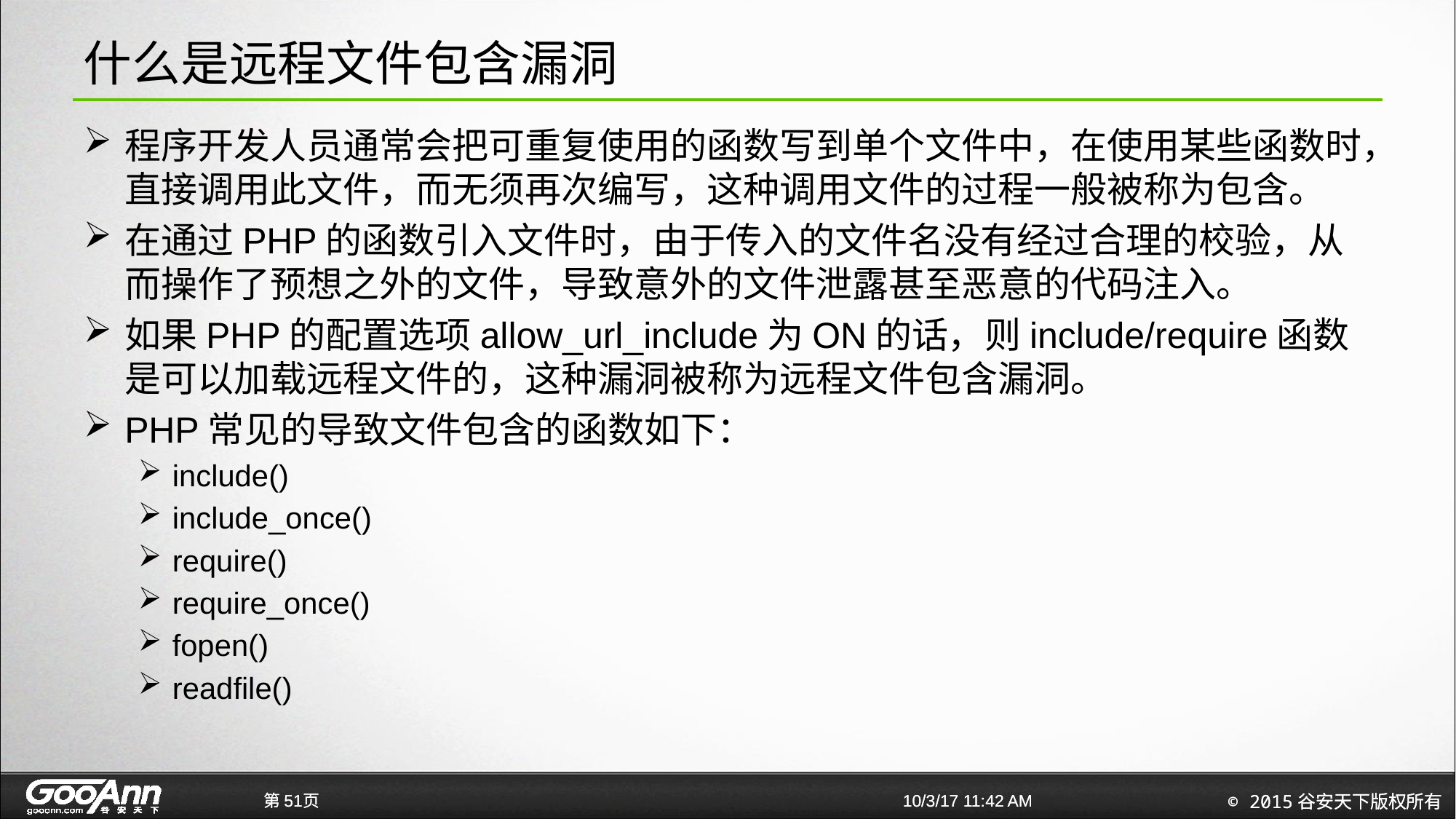

# 什么是远程文件包含漏洞
程序开发人员通常会把可重复使用的函数写到单个文件中，在使用某些函数时，直接调用此文件，而无须再次编写，这种调用文件的过程一般被称为包含。
在通过PHP的函数引入文件时，由于传入的文件名没有经过合理的校验，从而操作了预想之外的文件，导致意外的文件泄露甚至恶意的代码注入。
如果PHP的配置选项allow_url_include为ON的话，则include/require函数是可以加载远程文件的，这种漏洞被称为远程文件包含漏洞。
PHP常见的导致文件包含的函数如下：
include()
include_once()
require()
require_once()
fopen()
readfile()